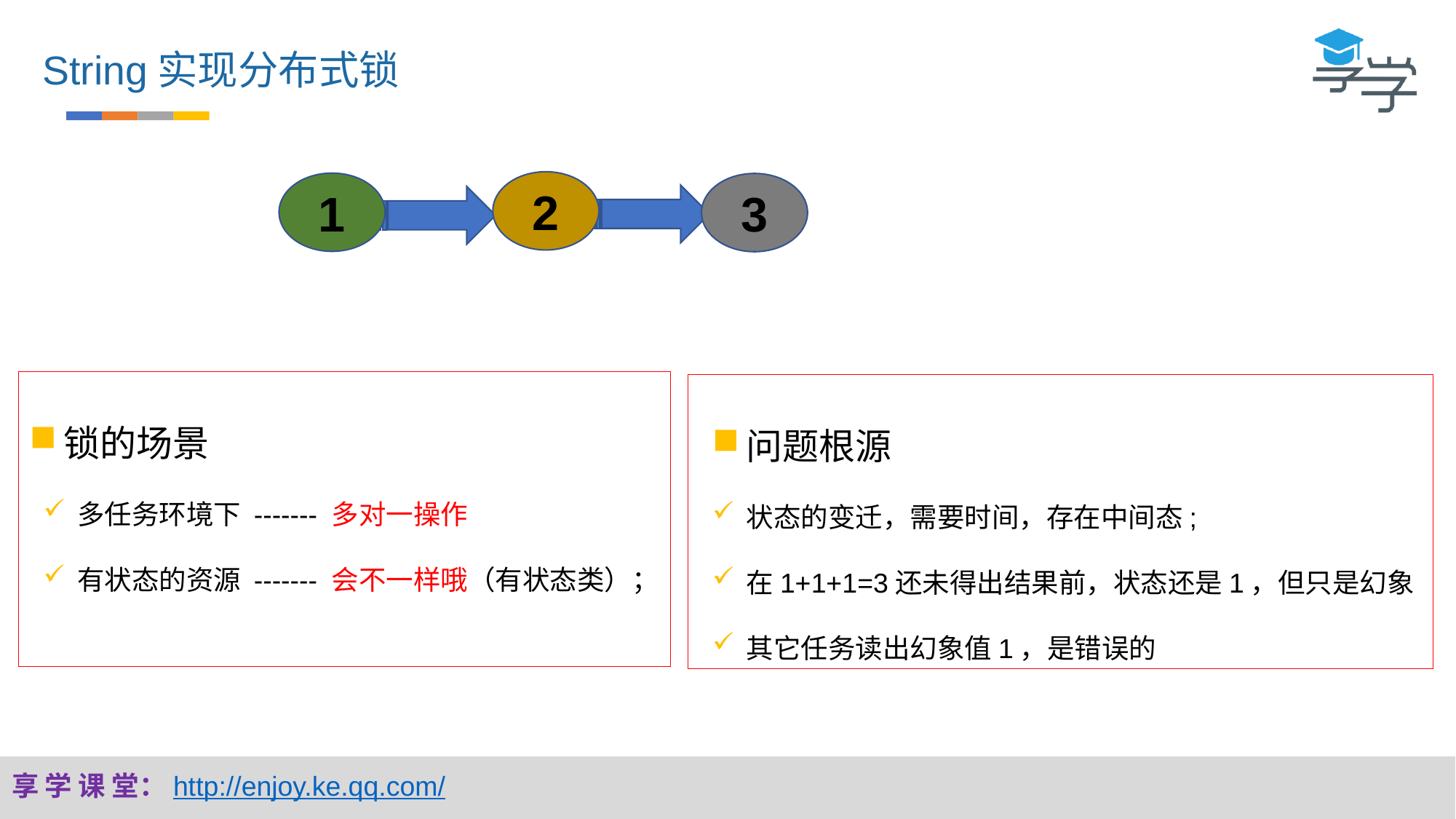

String实现分布式锁

2
1
3

锁的场景
多任务环境下 ------- 多对一操作
有状态的资源 ------- 会不一样哦（有状态类）；

问题根源
状态的变迁，需要时间，存在中间态;
在1+1+1=3还未得出结果前，状态还是1，但只是幻象
其它任务读出幻象值1，是错误的